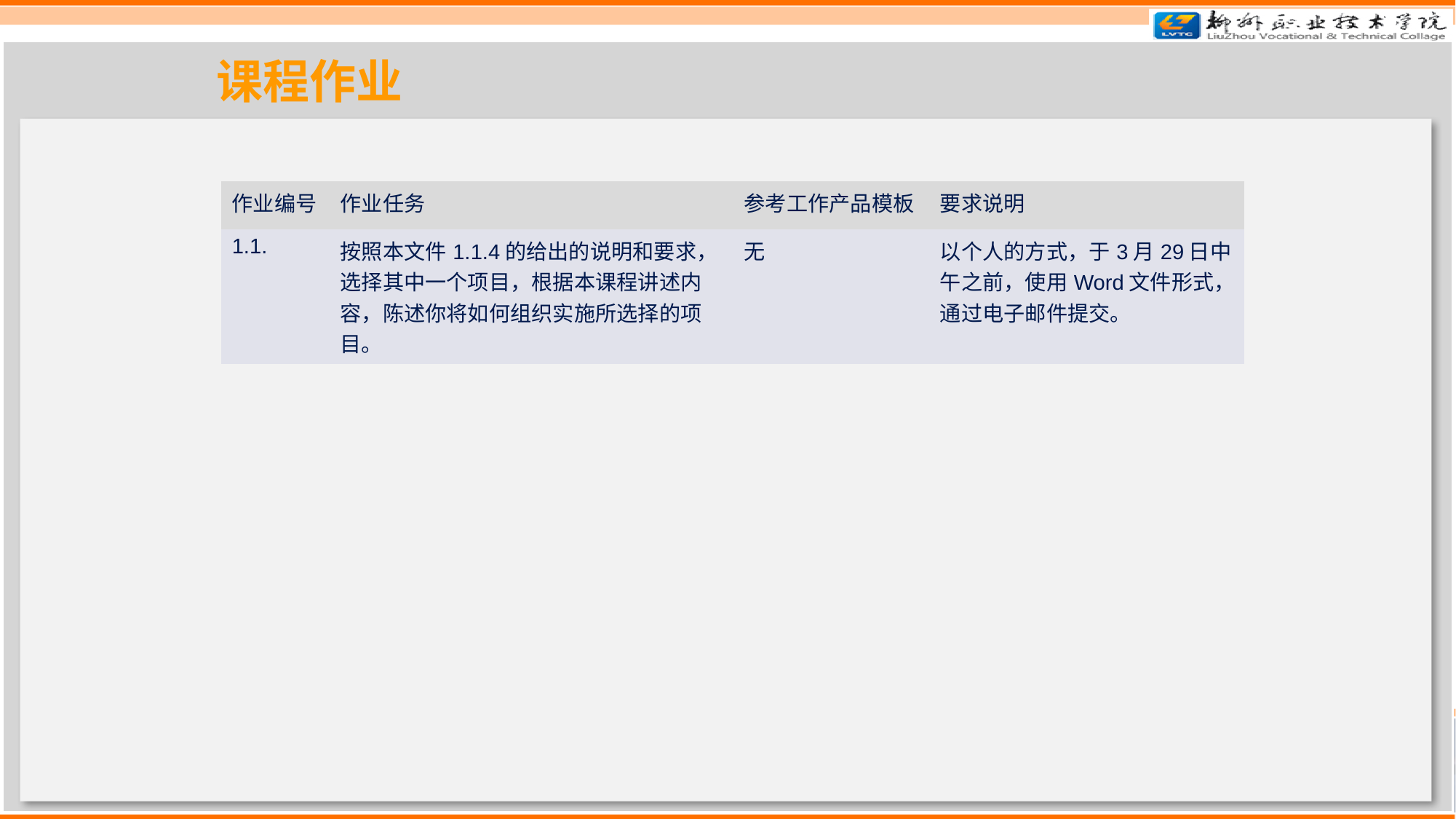

课程作业
| 作业编号 | 作业任务 | 参考工作产品模板 | 要求说明 |
| --- | --- | --- | --- |
| 1.1. | 按照本文件1.1.4的给出的说明和要求，选择其中一个项目，根据本课程讲述内容，陈述你将如何组织实施所选择的项目。 | 无 | 以个人的方式，于3月29日中午之前，使用Word文件形式，通过电子邮件提交。 |